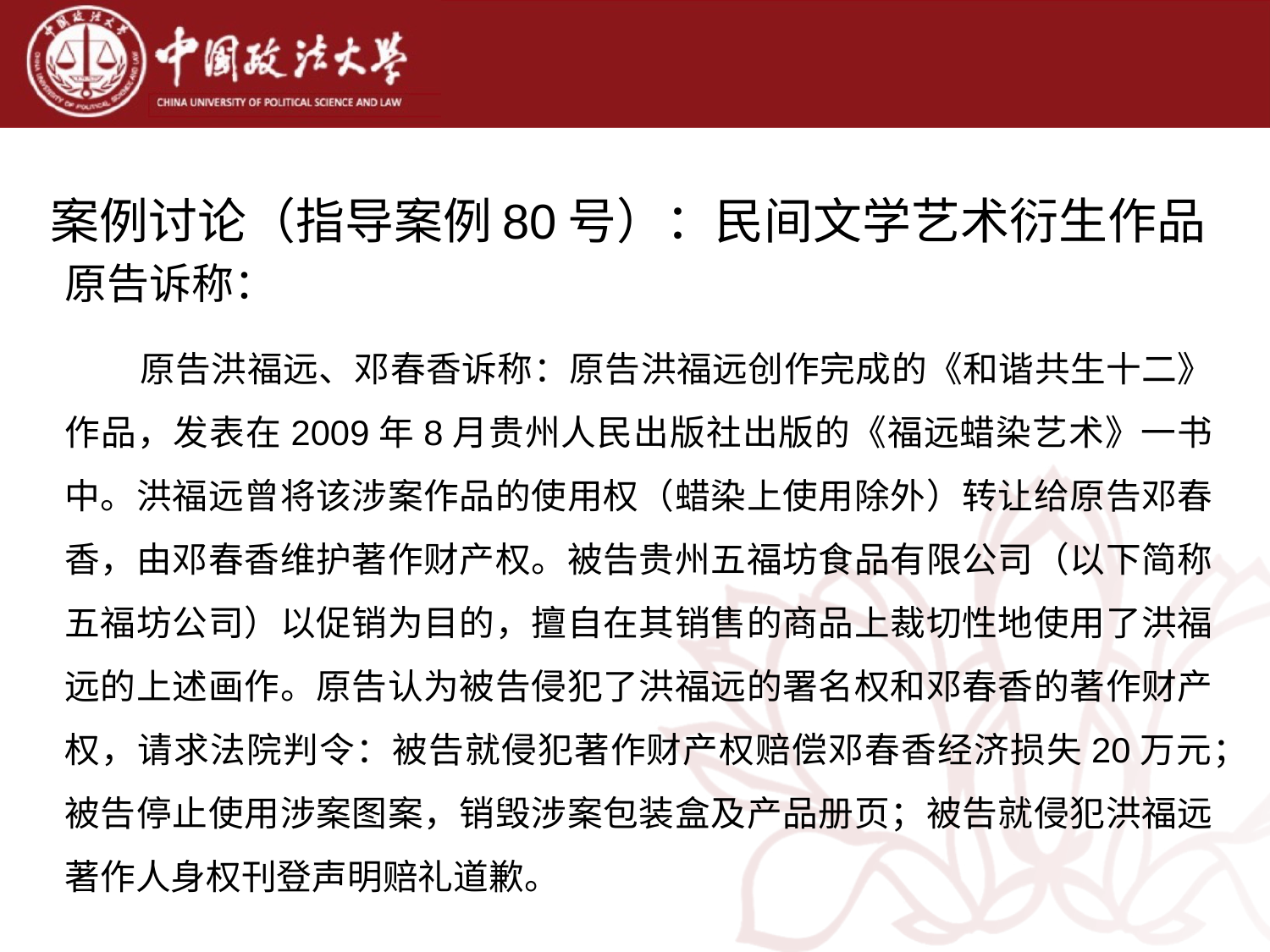

# 案例讨论（指导案例80号）：民间文学艺术衍生作品
原告诉称：
        原告洪福远、邓春香诉称：原告洪福远创作完成的《和谐共生十二》作品，发表在2009年8月贵州人民出版社出版的《福远蜡染艺术》一书中。洪福远曾将该涉案作品的使用权（蜡染上使用除外）转让给原告邓春香，由邓春香维护著作财产权。被告贵州五福坊食品有限公司（以下简称五福坊公司）以促销为目的，擅自在其销售的商品上裁切性地使用了洪福远的上述画作。原告认为被告侵犯了洪福远的署名权和邓春香的著作财产权，请求法院判令：被告就侵犯著作财产权赔偿邓春香经济损失20万元；被告停止使用涉案图案，销毁涉案包装盒及产品册页；被告就侵犯洪福远著作人身权刊登声明赔礼道歉。